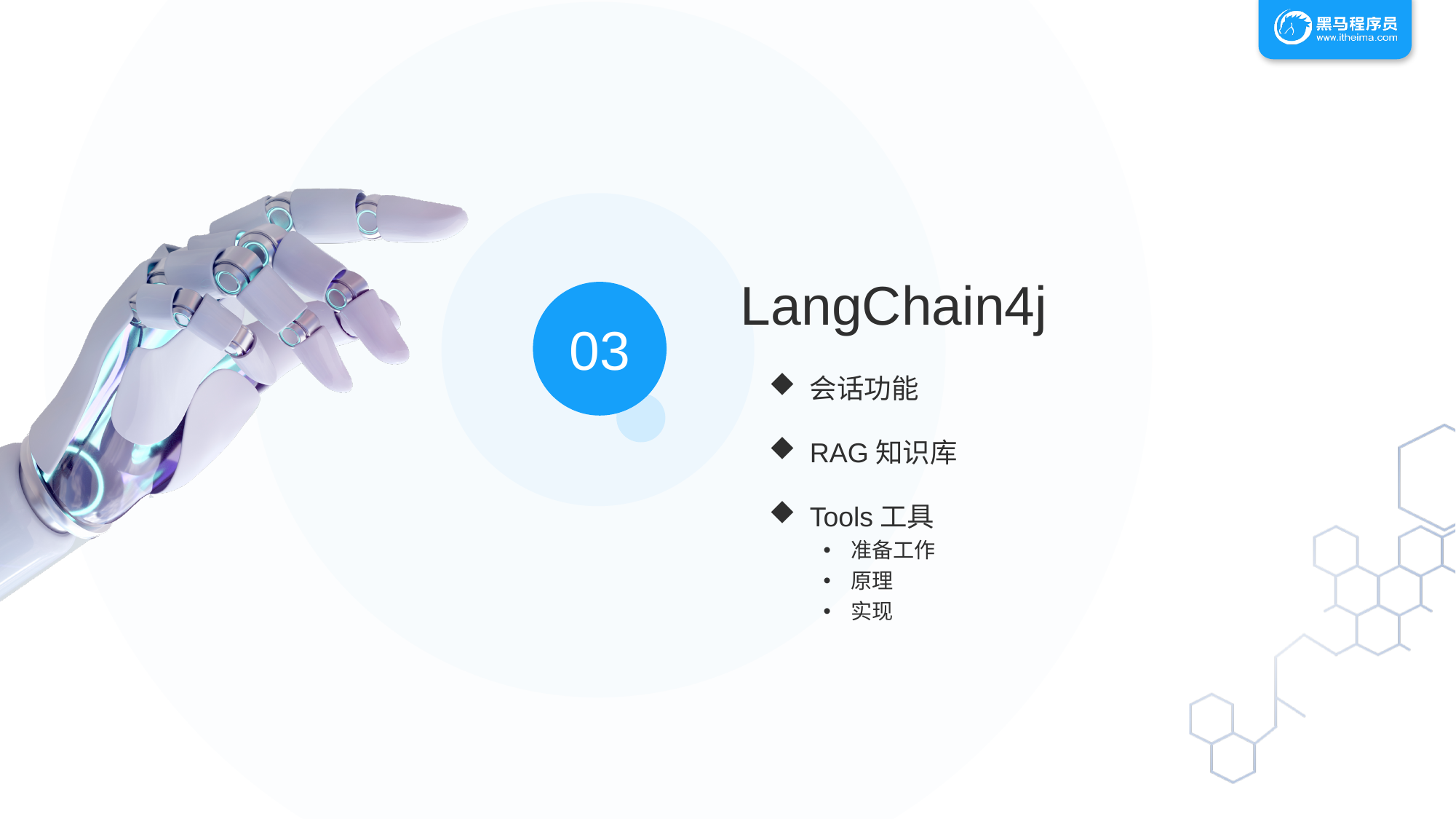

LangChain4j
03
会话功能
RAG知识库
Tools工具
准备工作
原理
实现